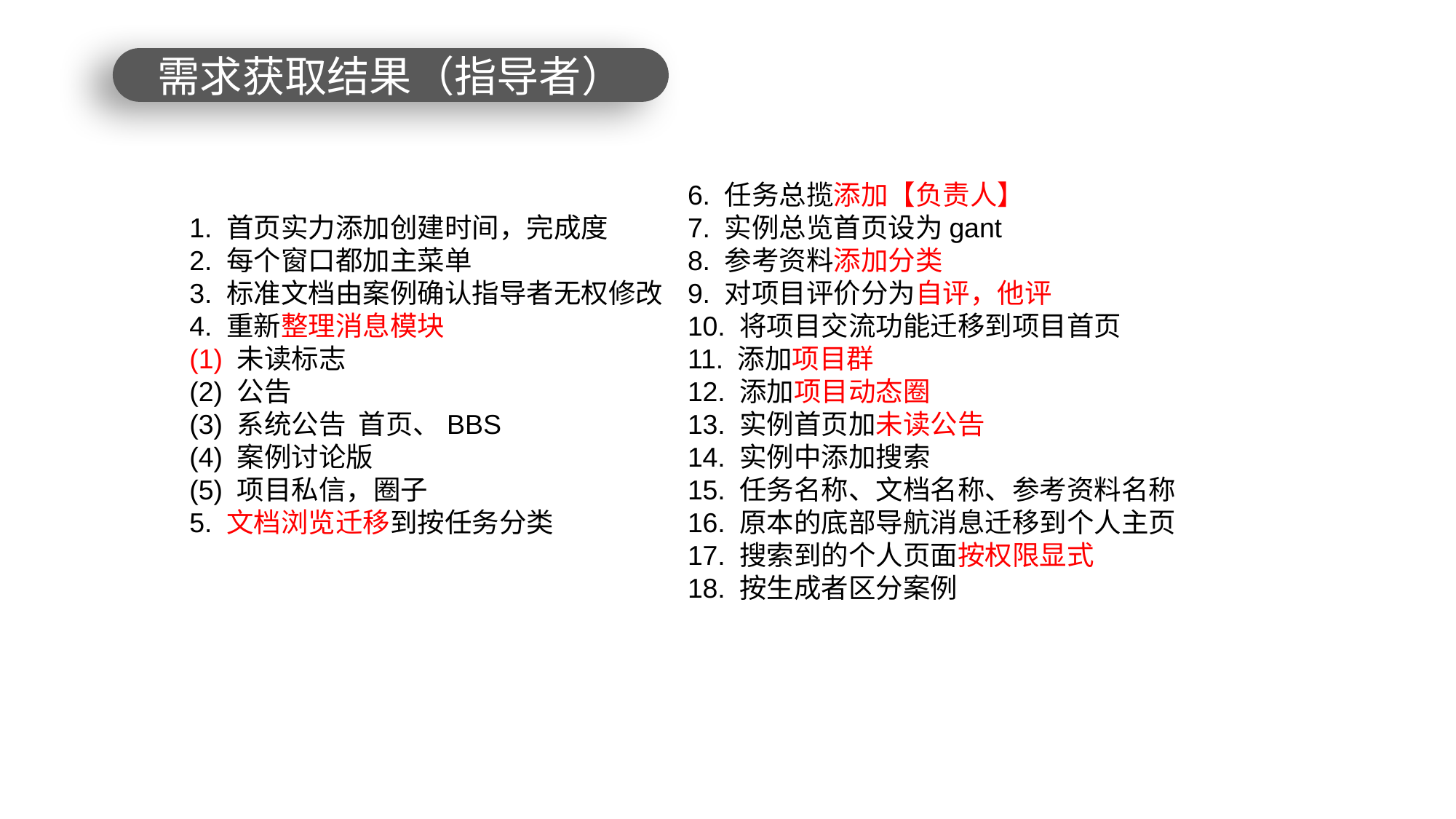

需求获取结果（指导者）
6. 任务总揽添加【负责人】
7. 实例总览首页设为gant
8. 参考资料添加分类
9. 对项目评价分为自评，他评
10. 将项目交流功能迁移到项目首页
11. 添加项目群
12. 添加项目动态圈
13. 实例首页加未读公告
14. 实例中添加搜索
15. 任务名称、文档名称、参考资料名称
16. 原本的底部导航消息迁移到个人主页
17. 搜索到的个人页面按权限显式
18. 按生成者区分案例
1. 首页实力添加创建时间，完成度
2. 每个窗口都加主菜单
3. 标准文档由案例确认指导者无权修改
4. 重新整理消息模块  (1) 未读标志  (2) 公告  (3) 系统公告  首页、BBS(4) 案例讨论版 (5) 项目私信，圈子
5. 文档浏览迁移到按任务分类

暂时未发现需求冲突